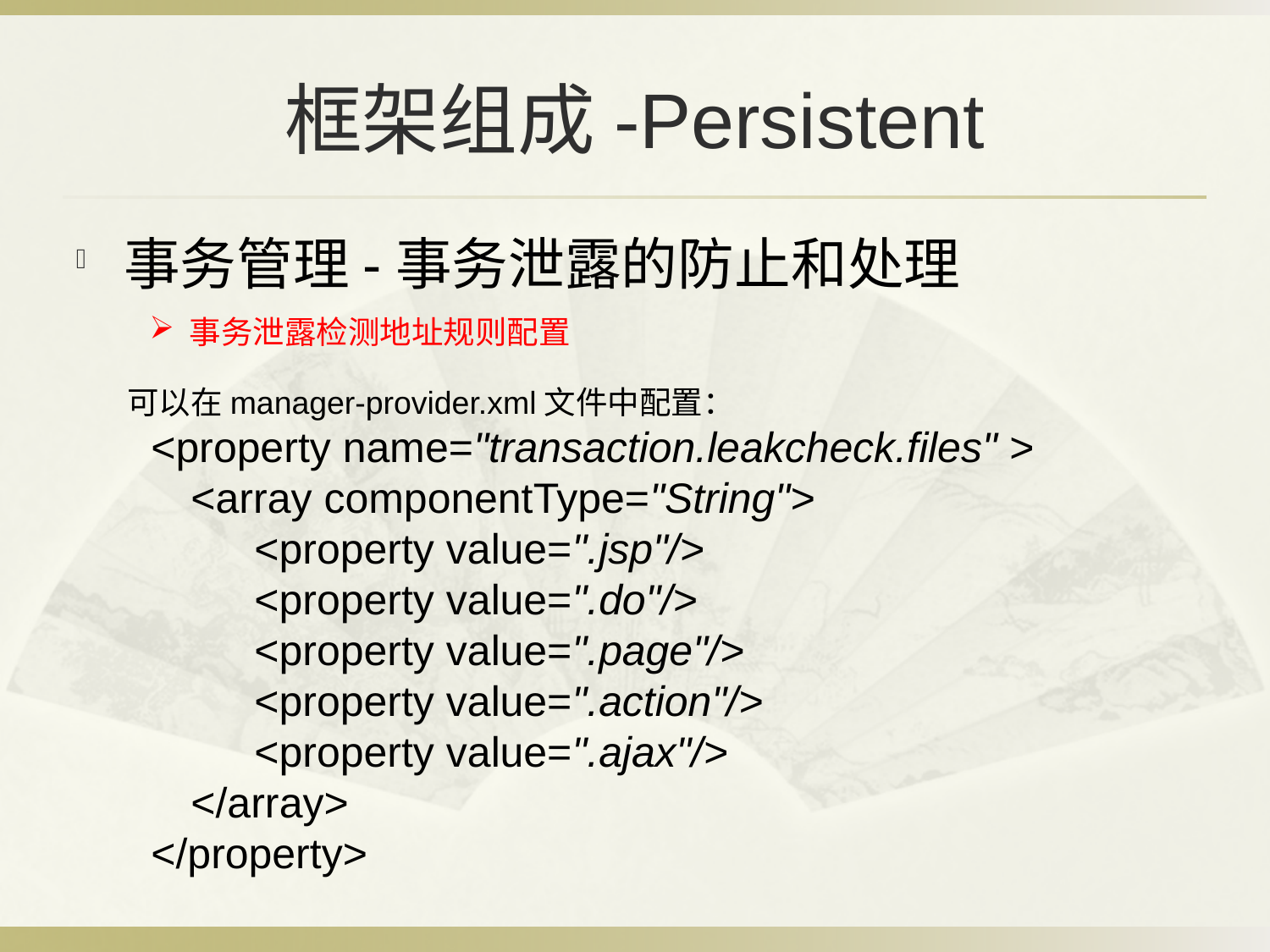

# 框架组成-Persistent
事务管理-事务泄露的防止和处理

事务泄露检测地址规则配置
可以在manager-provider.xml文件中配置：
  <property name="transaction.leakcheck.files" >
<array componentType="String">
<property value=".jsp"/>
<property value=".do"/>
<property value=".page"/>
<property value=".action"/>
<property value=".ajax"/>
</array>
  </property>